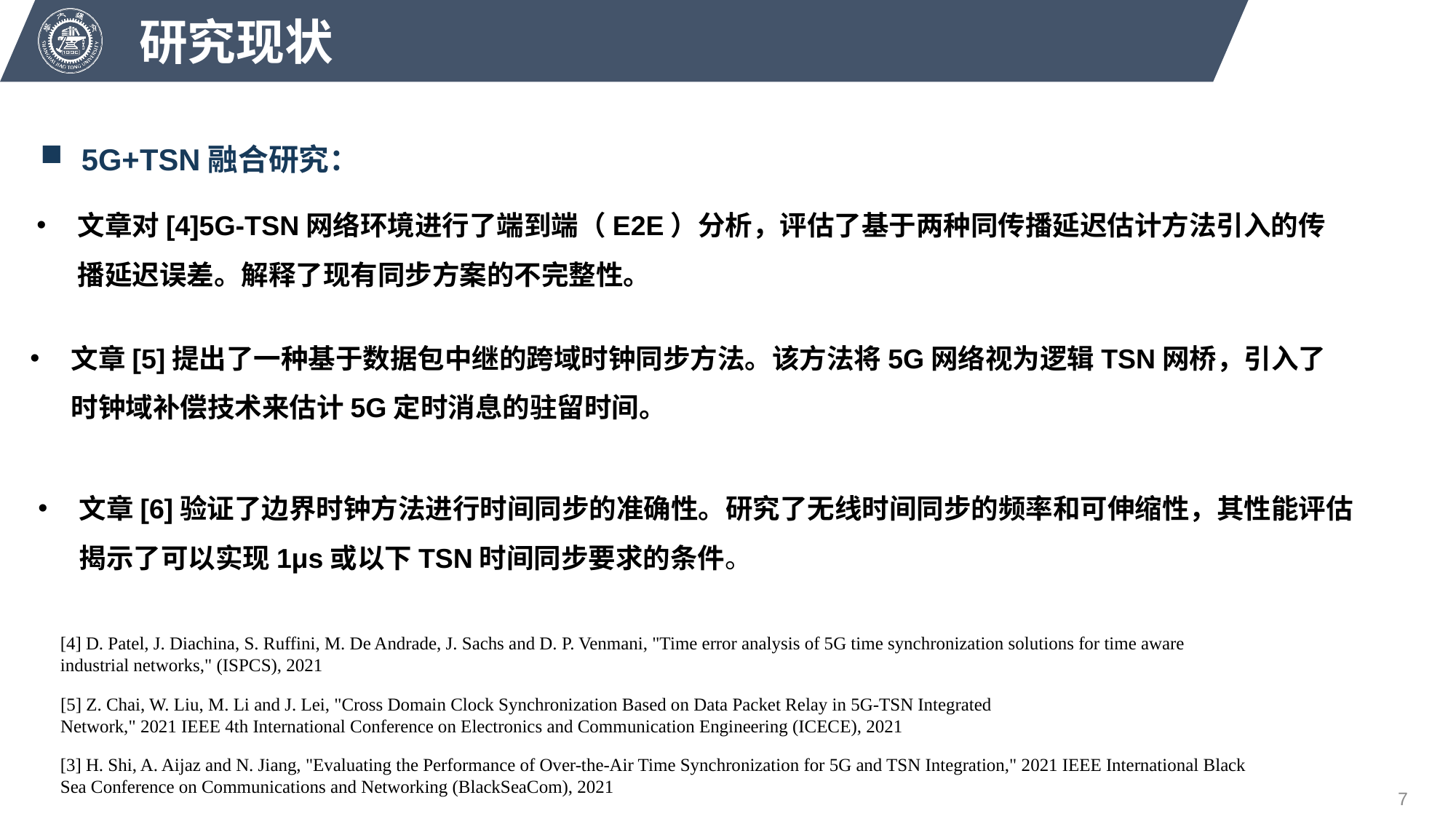

研究现状

5G+TSN融合研究：
文章对[4]5G-TSN网络环境进行了端到端（E2E）分析，评估了基于两种同传播延迟估计方法引入的传播延迟误差。解释了现有同步方案的不完整性。
文章[5]提出了一种基于数据包中继的跨域时钟同步方法。该方法将5G网络视为逻辑TSN网桥，引入了时钟域补偿技术来估计5G定时消息的驻留时间。
文章[6]验证了边界时钟方法进行时间同步的准确性。研究了无线时间同步的频率和可伸缩性，其性能评估揭示了可以实现1μs或以下TSN时间同步要求的条件。
[4] D. Patel, J. Diachina, S. Ruffini, M. De Andrade, J. Sachs and D. P. Venmani, "Time error analysis of 5G time synchronization solutions for time aware industrial networks," (ISPCS), 2021
[5] Z. Chai, W. Liu, M. Li and J. Lei, "Cross Domain Clock Synchronization Based on Data Packet Relay in 5G-TSN Integrated Network," 2021 IEEE 4th International Conference on Electronics and Communication Engineering (ICECE), 2021
[3] H. Shi, A. Aijaz and N. Jiang, "Evaluating the Performance of Over-the-Air Time Synchronization for 5G and TSN Integration," 2021 IEEE International Black Sea Conference on Communications and Networking (BlackSeaCom), 2021
7